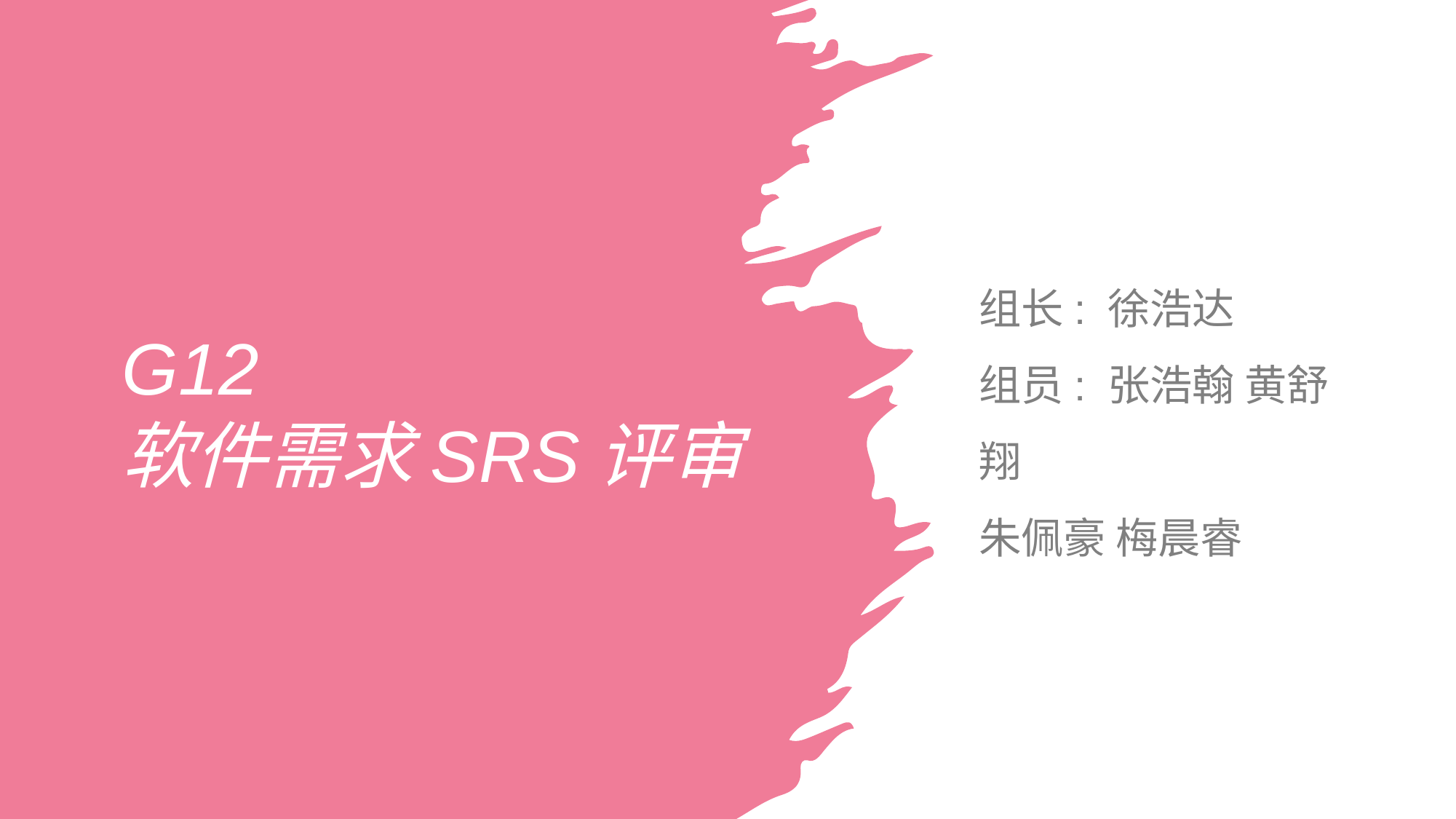

# G12 软件需求SRS评审
组长: 徐浩达
组员: 张浩翰 黄舒翔
朱佩豪 梅晨睿